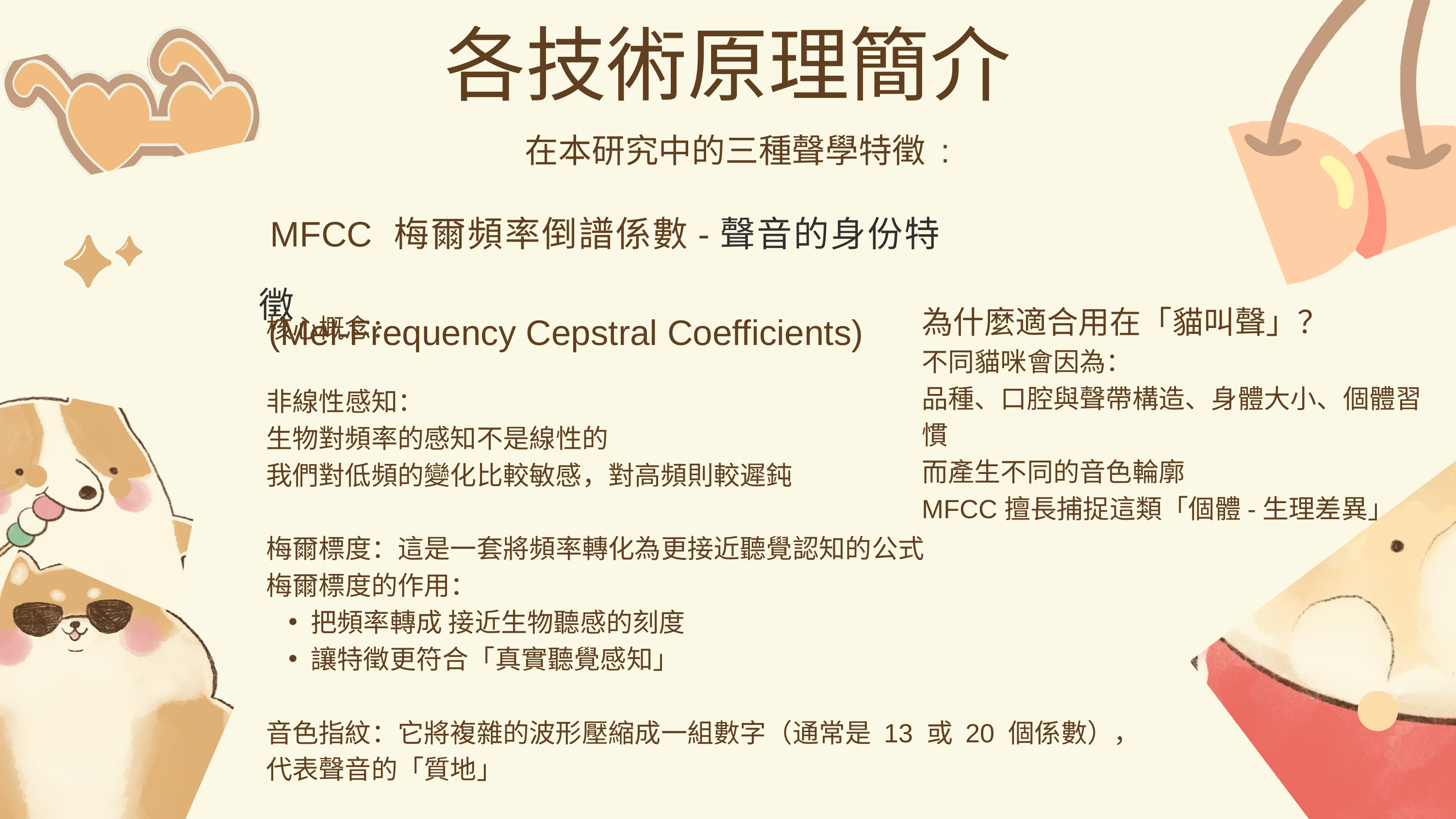

各技術原理簡介

在本研究中的三種聲學特徵 :
 MFCC 梅爾頻率倒譜係數-聲音的身份特徵
 (Mel-Frequency Cepstral Coefficients)

為什麼適合用在「貓叫聲」？
不同貓咪會因為：
品種、口腔與聲帶構造、身體大小、個體習慣
而產生不同的音色輪廓
MFCC擅長捕捉這類「個體-生理差異」
核心概念：

非線性感知：
生物對頻率的感知不是線性的
我們對低頻的變化比較敏感，對高頻則較遲鈍

梅爾標度：這是一套將頻率轉化為更接近聽覺認知的公式
梅爾標度的作用：
把頻率轉成 接近生物聽感的刻度
讓特徵更符合「真實聽覺感知」

音色指紋：它將複雜的波形壓縮成一組數字（通常是 13 或 20 個係數），代表聲音的「質地」

7